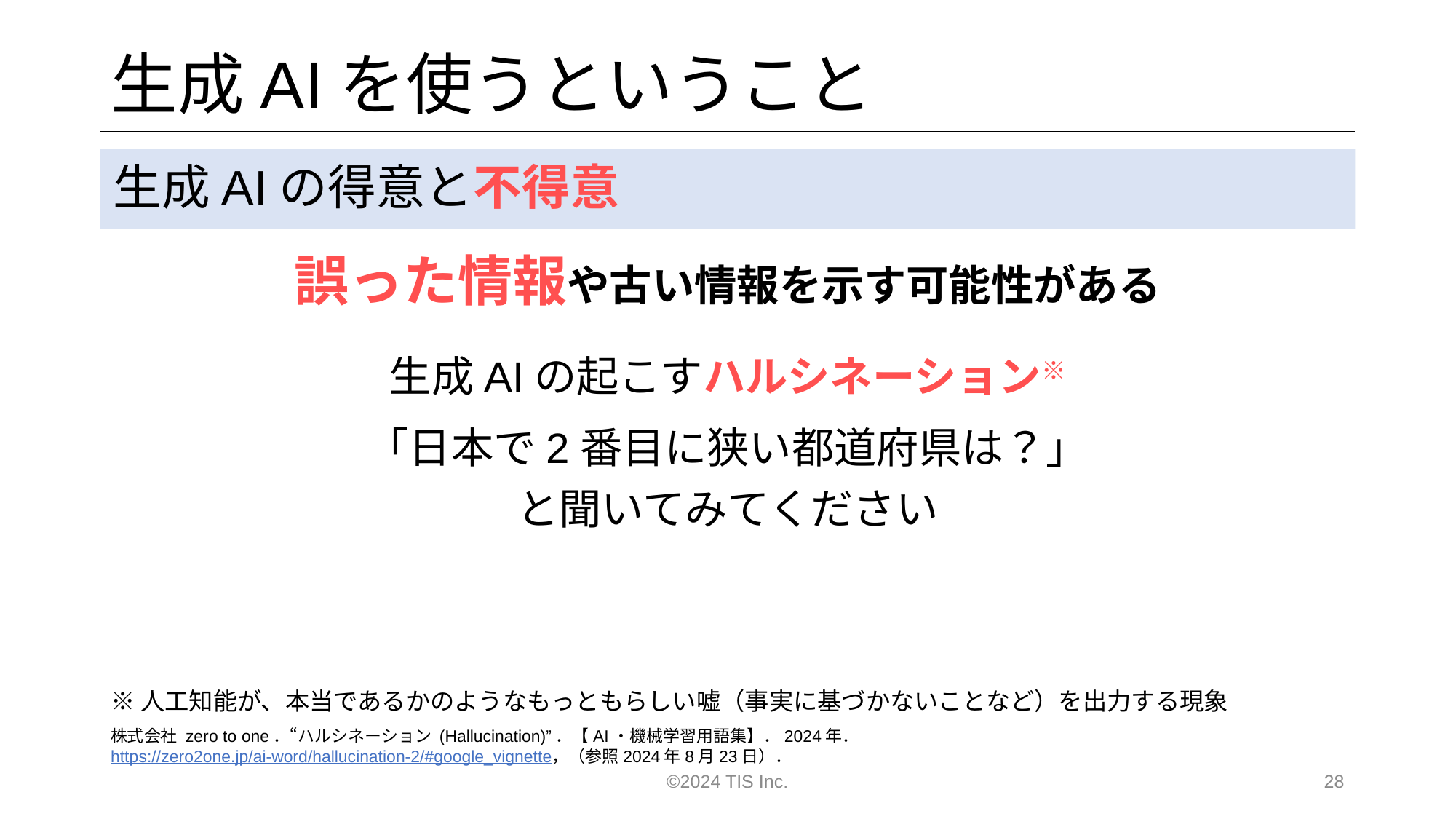

# 生成AIを使うということ
生成AIの得意と不得意
誤った情報や古い情報を示す可能性がある
生成AIの起こすハルシネーション※
「日本で2番目に狭い都道府県は？」
と聞いてみてください
※人工知能が、本当であるかのようなもっともらしい嘘（事実に基づかないことなど）を出力する現象
株式会社 zero to one．“ハルシネーション (Hallucination)”．【AI・機械学習用語集】．2024年．https://zero2one.jp/ai-word/hallucination-2/#google_vignette，（参照2024年8月23日）．
©2024 TIS Inc.
28